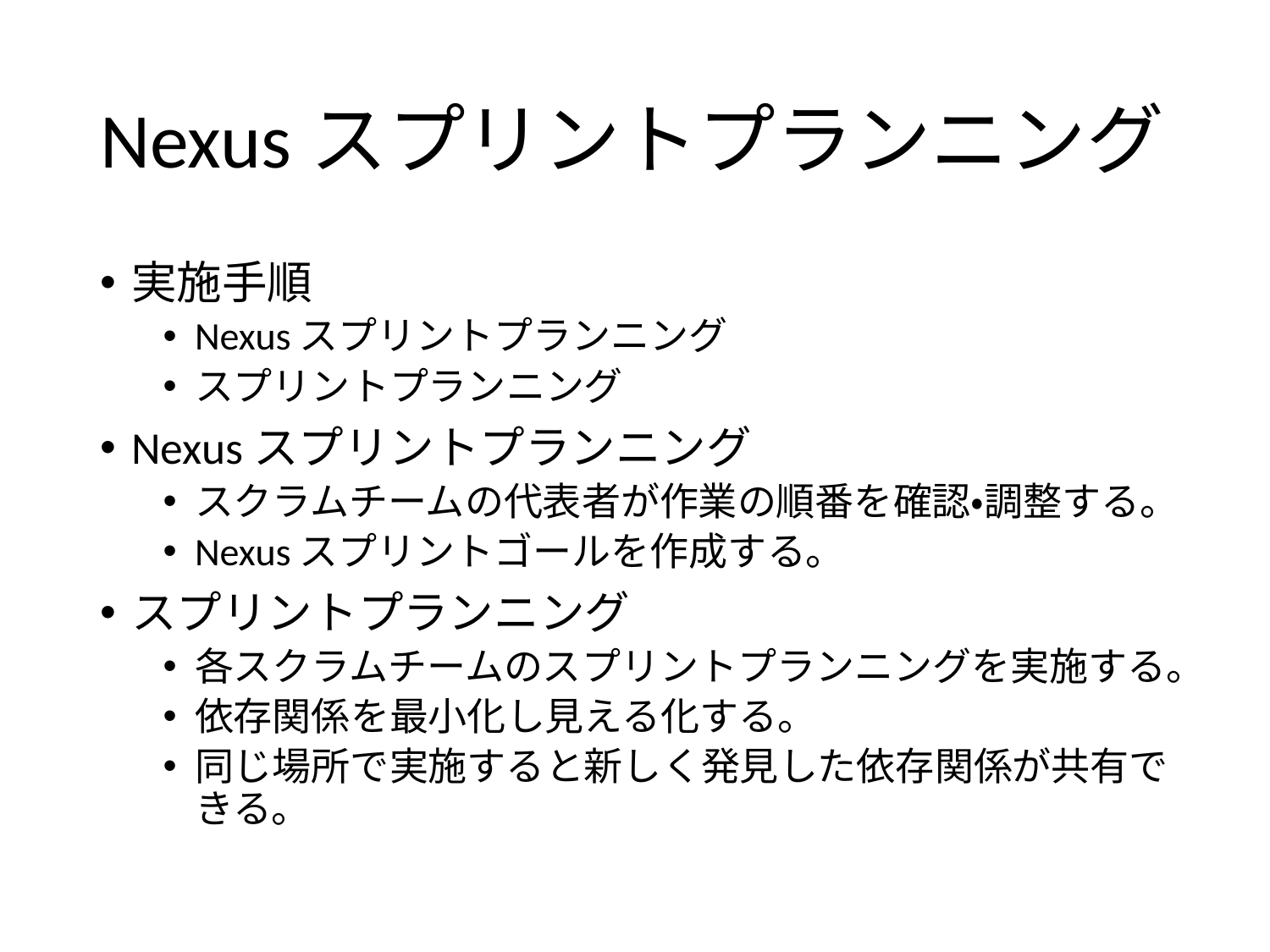

# Nexusスプリントプランニング
実施手順
Nexusスプリントプランニング
スプリントプランニング
Nexusスプリントプランニング
スクラムチームの代表者が作業の順番を確認・調整する。
Nexusスプリントゴールを作成する。
スプリントプランニング
各スクラムチームのスプリントプランニングを実施する。
依存関係を最小化し見える化する。
同じ場所で実施すると新しく発見した依存関係が共有できる。